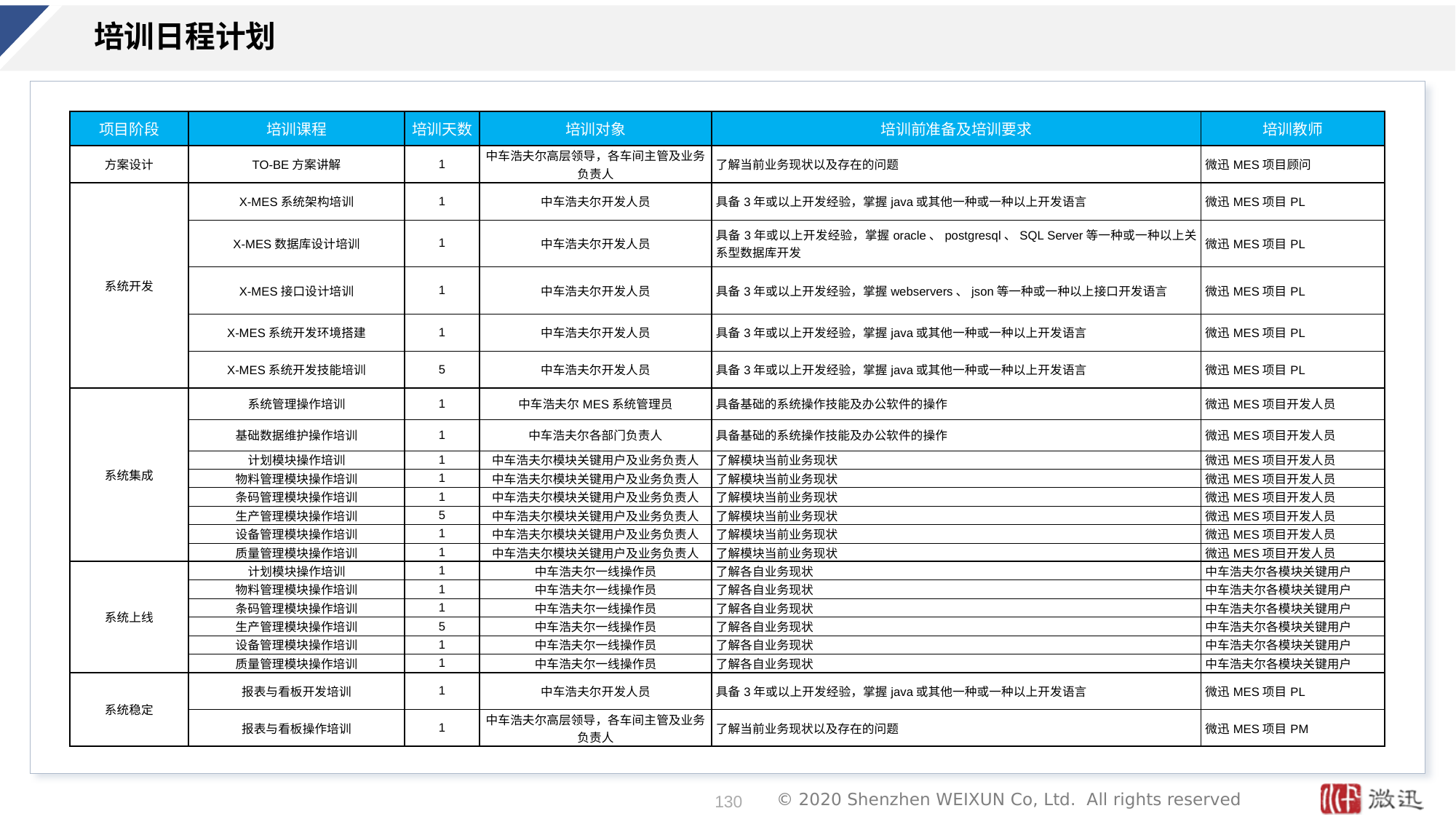

# 培训日程计划
| 项目阶段 | 培训课程 | 培训天数 | 培训对象 | 培训前准备及培训要求 | 培训教师 |
| --- | --- | --- | --- | --- | --- |
| 方案设计 | TO-BE方案讲解 | 1 | 中车浩夫尔高层领导，各车间主管及业务负责人 | 了解当前业务现状以及存在的问题 | 微迅MES项目顾问 |
| 系统开发 | X-MES系统架构培训 | 1 | 中车浩夫尔开发人员 | 具备3年或以上开发经验，掌握java或其他一种或一种以上开发语言 | 微迅MES项目PL |
|  | X-MES数据库设计培训 | 1 | 中车浩夫尔开发人员 | 具备3年或以上开发经验，掌握oracle、postgresql、SQL Server等一种或一种以上关系型数据库开发 | 微迅MES项目PL |
|  | X-MES接口设计培训 | 1 | 中车浩夫尔开发人员 | 具备3年或以上开发经验，掌握webservers、json等一种或一种以上接口开发语言 | 微迅MES项目PL |
|  | X-MES系统开发环境搭建 | 1 | 中车浩夫尔开发人员 | 具备3年或以上开发经验，掌握java或其他一种或一种以上开发语言 | 微迅MES项目PL |
|  | X-MES系统开发技能培训 | 5 | 中车浩夫尔开发人员 | 具备3年或以上开发经验，掌握java或其他一种或一种以上开发语言 | 微迅MES项目PL |
| 系统集成 | 系统管理操作培训 | 1 | 中车浩夫尔MES系统管理员 | 具备基础的系统操作技能及办公软件的操作 | 微迅MES项目开发人员 |
|  | 基础数据维护操作培训 | 1 | 中车浩夫尔各部门负责人 | 具备基础的系统操作技能及办公软件的操作 | 微迅MES项目开发人员 |
|  | 计划模块操作培训 | 1 | 中车浩夫尔模块关键用户及业务负责人 | 了解模块当前业务现状 | 微迅MES项目开发人员 |
|  | 物料管理模块操作培训 | 1 | 中车浩夫尔模块关键用户及业务负责人 | 了解模块当前业务现状 | 微迅MES项目开发人员 |
|  | 条码管理模块操作培训 | 1 | 中车浩夫尔模块关键用户及业务负责人 | 了解模块当前业务现状 | 微迅MES项目开发人员 |
|  | 生产管理模块操作培训 | 5 | 中车浩夫尔模块关键用户及业务负责人 | 了解模块当前业务现状 | 微迅MES项目开发人员 |
|  | 设备管理模块操作培训 | 1 | 中车浩夫尔模块关键用户及业务负责人 | 了解模块当前业务现状 | 微迅MES项目开发人员 |
|  | 质量管理模块操作培训 | 1 | 中车浩夫尔模块关键用户及业务负责人 | 了解模块当前业务现状 | 微迅MES项目开发人员 |
| 系统上线 | 计划模块操作培训 | 1 | 中车浩夫尔一线操作员 | 了解各自业务现状 | 中车浩夫尔各模块关键用户 |
|  | 物料管理模块操作培训 | 1 | 中车浩夫尔一线操作员 | 了解各自业务现状 | 中车浩夫尔各模块关键用户 |
|  | 条码管理模块操作培训 | 1 | 中车浩夫尔一线操作员 | 了解各自业务现状 | 中车浩夫尔各模块关键用户 |
|  | 生产管理模块操作培训 | 5 | 中车浩夫尔一线操作员 | 了解各自业务现状 | 中车浩夫尔各模块关键用户 |
|  | 设备管理模块操作培训 | 1 | 中车浩夫尔一线操作员 | 了解各自业务现状 | 中车浩夫尔各模块关键用户 |
|  | 质量管理模块操作培训 | 1 | 中车浩夫尔一线操作员 | 了解各自业务现状 | 中车浩夫尔各模块关键用户 |
| 系统稳定 | 报表与看板开发培训 | 1 | 中车浩夫尔开发人员 | 具备3年或以上开发经验，掌握java或其他一种或一种以上开发语言 | 微迅MES项目PL |
|  | 报表与看板操作培训 | 1 | 中车浩夫尔高层领导，各车间主管及业务负责人 | 了解当前业务现状以及存在的问题 | 微迅MES项目PM |
130